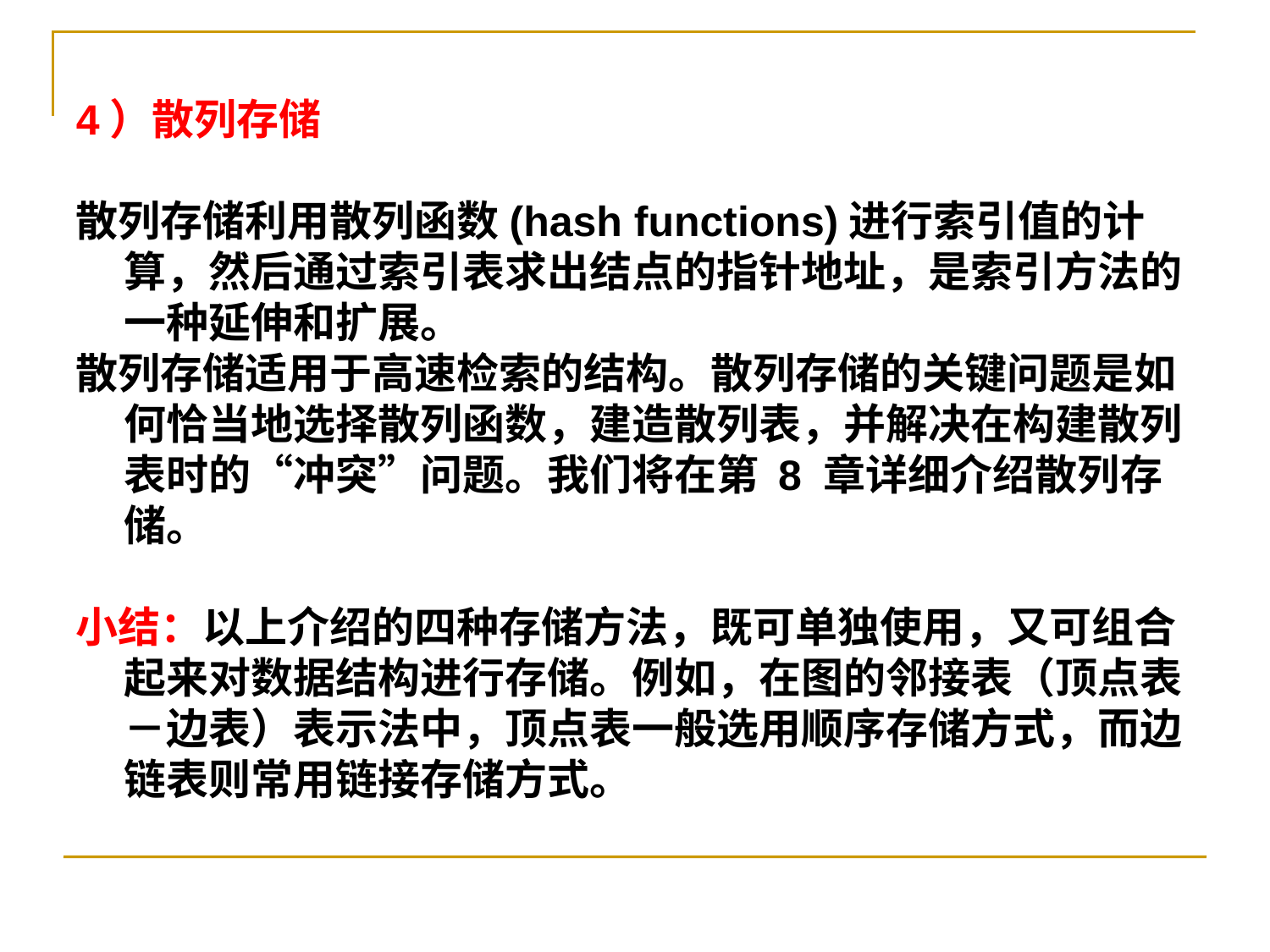

4）散列存储

散列存储利用散列函数(hash functions)进行索引值的计算，然后通过索引表求出结点的指针地址，是索引方法的一种延伸和扩展。
散列存储适用于高速检索的结构。散列存储的关键问题是如何恰当地选择散列函数，建造散列表，并解决在构建散列表时的“冲突”问题。我们将在第 8 章详细介绍散列存储。

小结：以上介绍的四种存储方法，既可单独使用，又可组合起来对数据结构进行存储。例如，在图的邻接表（顶点表－边表）表示法中，顶点表一般选用顺序存储方式，而边链表则常用链接存储方式。